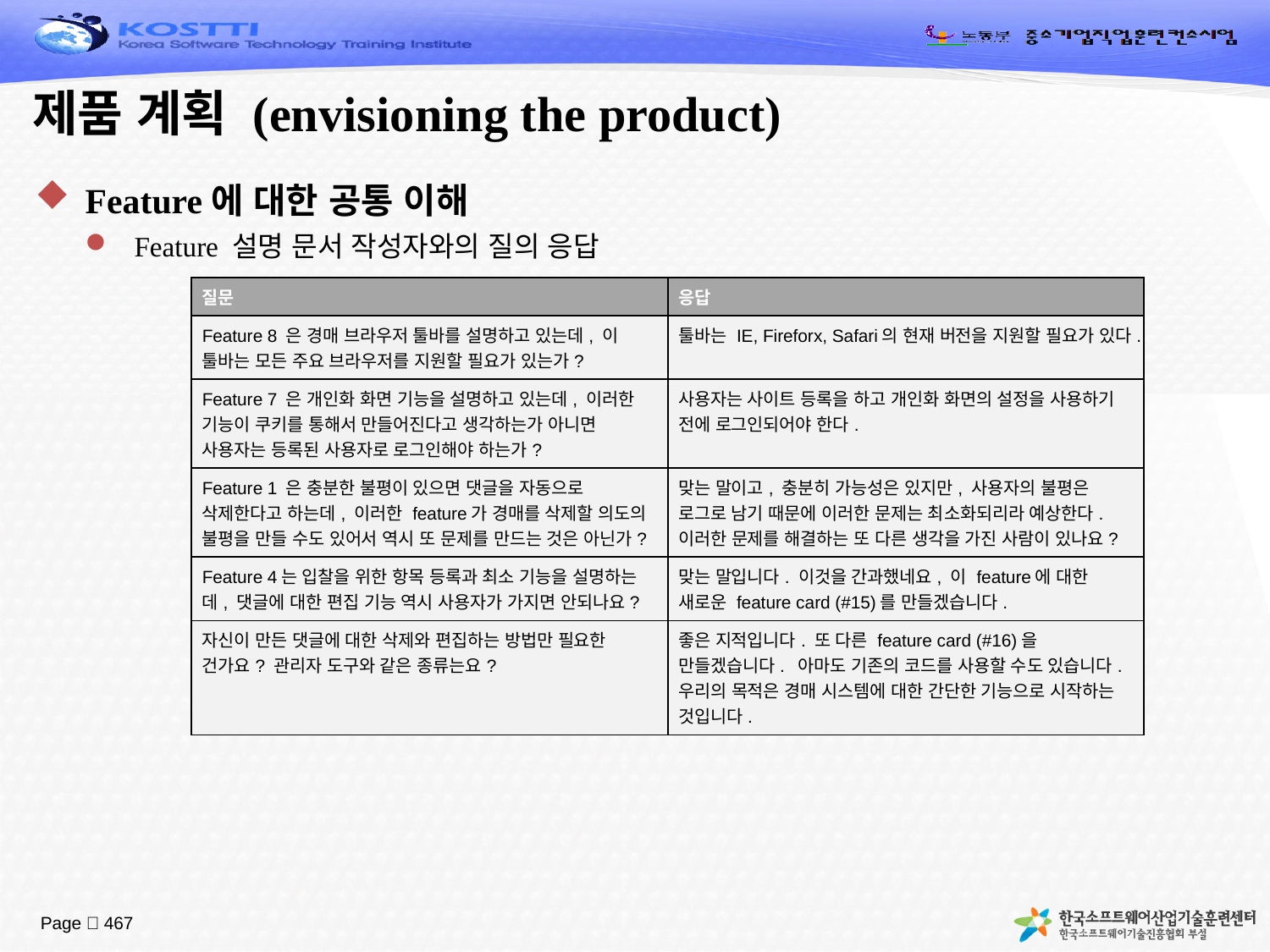

# 제품 계획 (envisioning the product)
Feature에 대한 공통 이해
Feature 설명 문서 작성자와의 질의 응답
| 질문 | 응답 |
| --- | --- |
| Feature 8 은 경매 브라우저 툴바를 설명하고 있는데, 이 툴바는 모든 주요 브라우저를 지원할 필요가 있는가? | 툴바는 IE, Fireforx, Safari의 현재 버전을 지원할 필요가 있다. |
| Feature 7 은 개인화 화면 기능을 설명하고 있는데, 이러한 기능이 쿠키를 통해서 만들어진다고 생각하는가 아니면 사용자는 등록된 사용자로 로그인해야 하는가? | 사용자는 사이트 등록을 하고 개인화 화면의 설정을 사용하기 전에 로그인되어야 한다. |
| Feature 1 은 충분한 불평이 있으면 댓글을 자동으로 삭제한다고 하는데, 이러한 feature가 경매를 삭제할 의도의 불평을 만들 수도 있어서 역시 또 문제를 만드는 것은 아닌가? | 맞는 말이고, 충분히 가능성은 있지만, 사용자의 불평은 로그로 남기 때문에 이러한 문제는 최소화되리라 예상한다. 이러한 문제를 해결하는 또 다른 생각을 가진 사람이 있나요? |
| Feature 4는 입찰을 위한 항목 등록과 최소 기능을 설명하는데, 댓글에 대한 편집 기능 역시 사용자가 가지면 안되나요? | 맞는 말입니다. 이것을 간과했네요, 이 feature에 대한 새로운 feature card (#15)를 만들겠습니다. |
| 자신이 만든 댓글에 대한 삭제와 편집하는 방법만 필요한 건가요? 관리자 도구와 같은 종류는요? | 좋은 지적입니다. 또 다른 feature card (#16)을 만들겠습니다. 아마도 기존의 코드를 사용할 수도 있습니다. 우리의 목적은 경매 시스템에 대한 간단한 기능으로 시작하는 것입니다. |